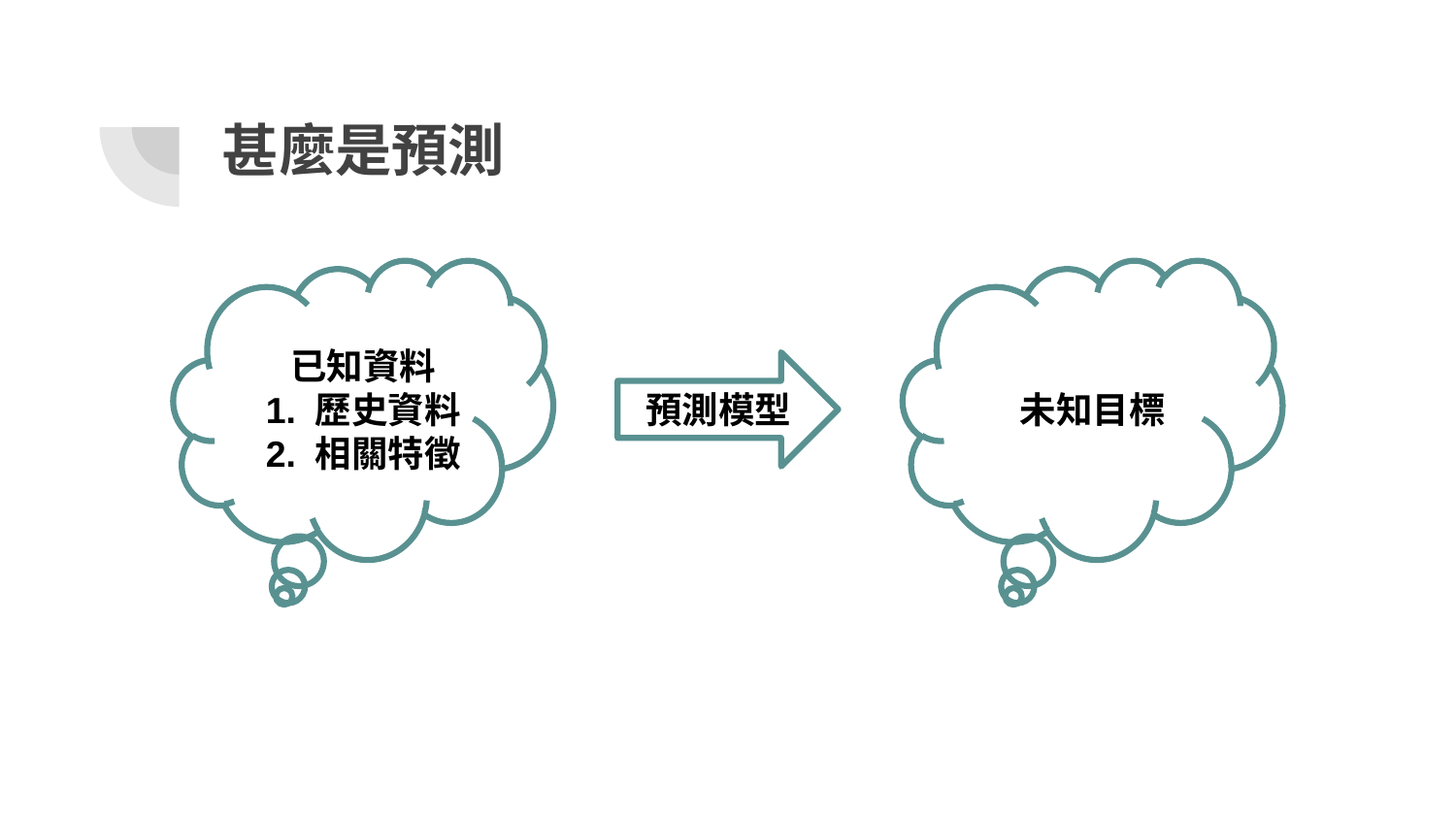

# 甚麼是預測

已知資料
1. 歷史資料
2. 相關特徵
預測模型
未知目標